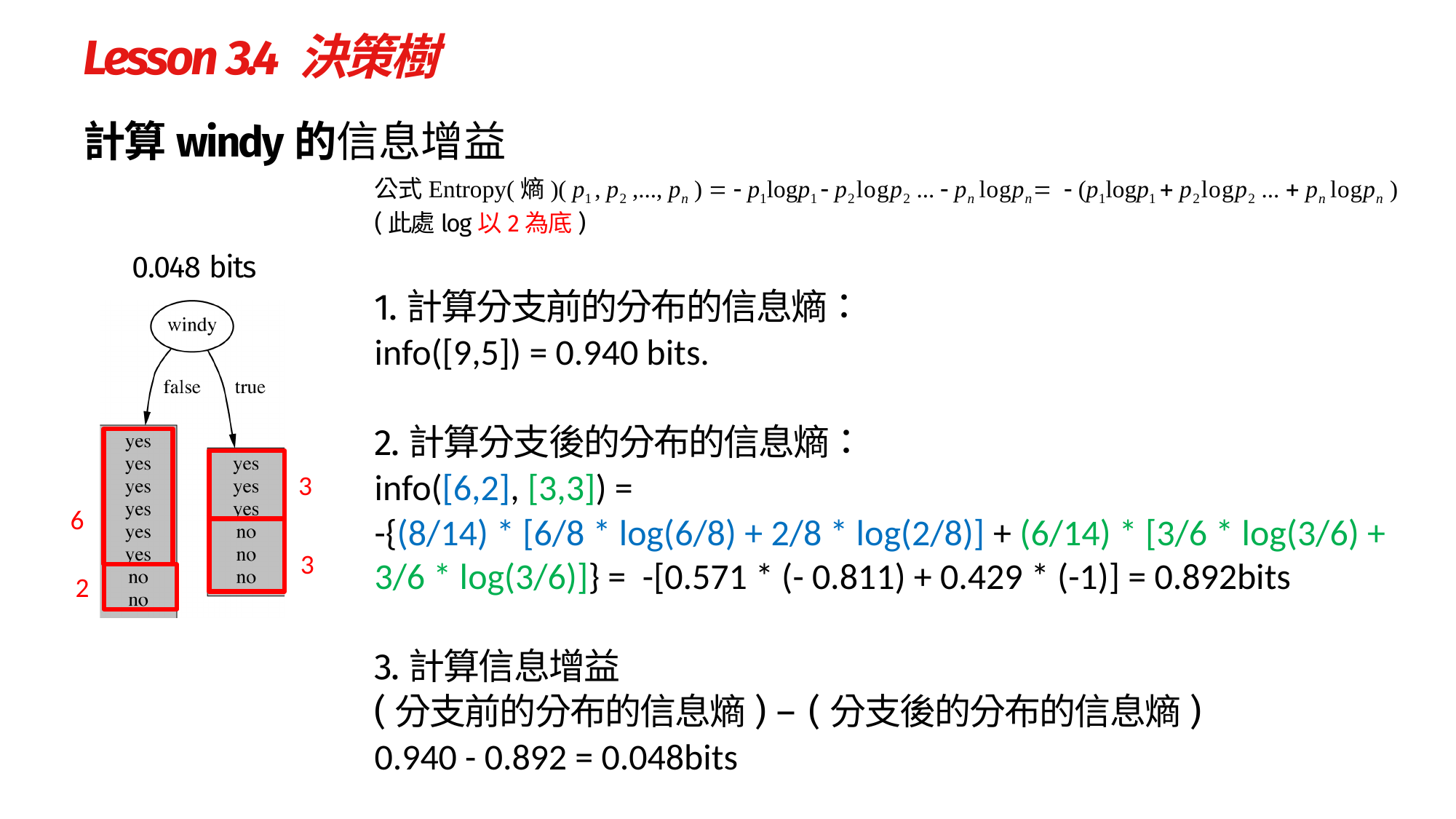

# Lesson 3.4 決策樹
計算windy的信息增益
公式Entropy(熵)( p1 , p2 ,..., pn ) = − p1logp1 − p2logp2 ... − pn logpn= − (p1logp1 + p2logp2 ... + pn logpn )
(此處log以2為底)

1.計算分支前的分布的信息熵：
info([9,5]) = 0.940 bits.

2.計算分支後的分布的信息熵：
info([6,2], [3,3]) =
-{(8/14) * [6/8 * log(6/8) + 2/8 * log(2/8)] + (6/14) * [3/6 * log(3/6) + 3/6 * log(3/6)]} =  -[0.571 * (- 0.811) + 0.429 * (-1)] = 0.892bits

3.計算信息增益
(分支前的分布的信息熵) – (分支後的分布的信息熵)
0.940 - 0.892 = 0.048bits
0.048 bits

3
6

3

2